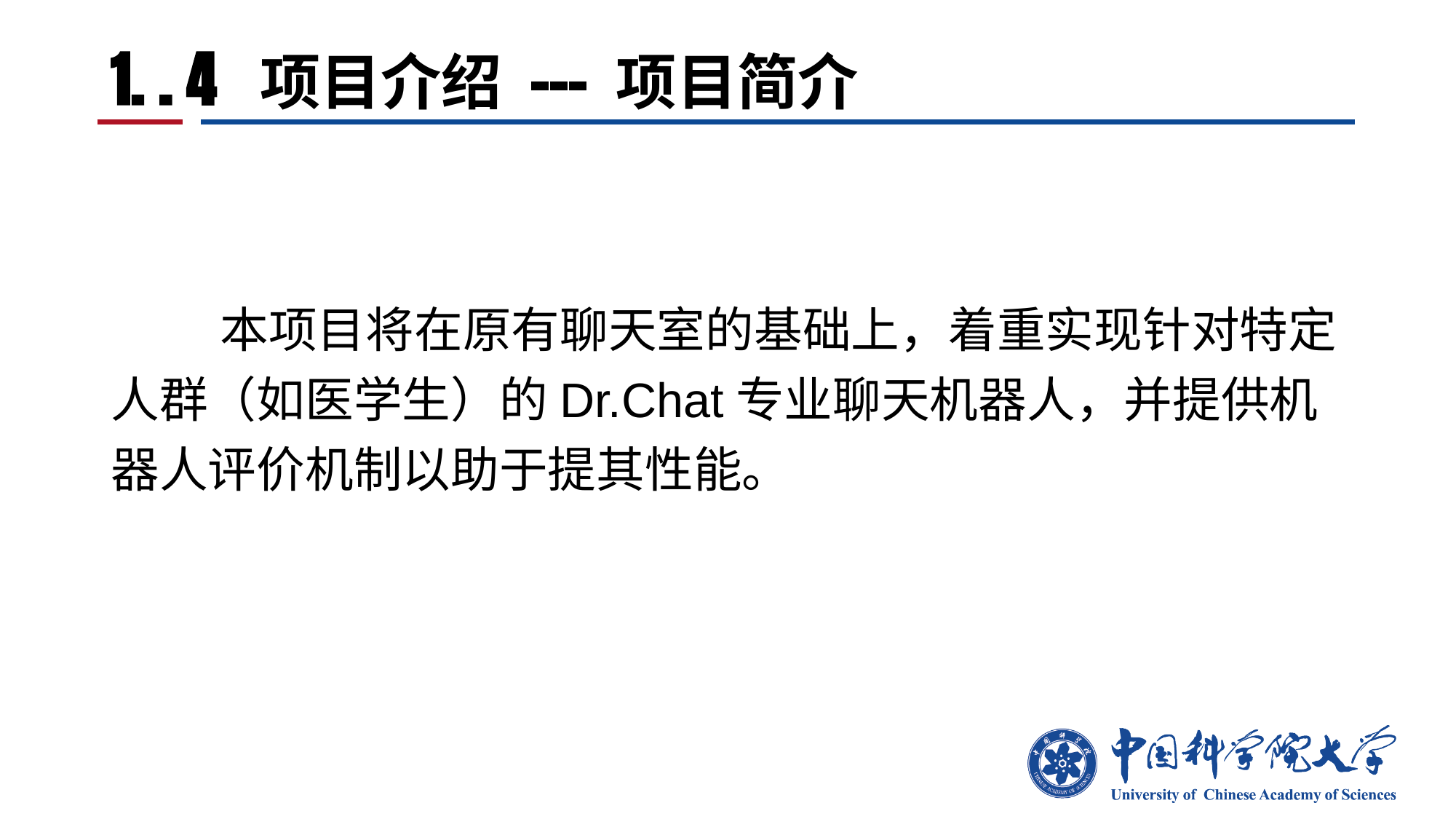

# 1. . 4  项目介绍 --- 项目简介

	本项目将在原有聊天室的基础上，着重实现针对特定人群（如医学生）的Dr.Chat专业聊天机器人，并提供机器人评价机制以助于提其性能。